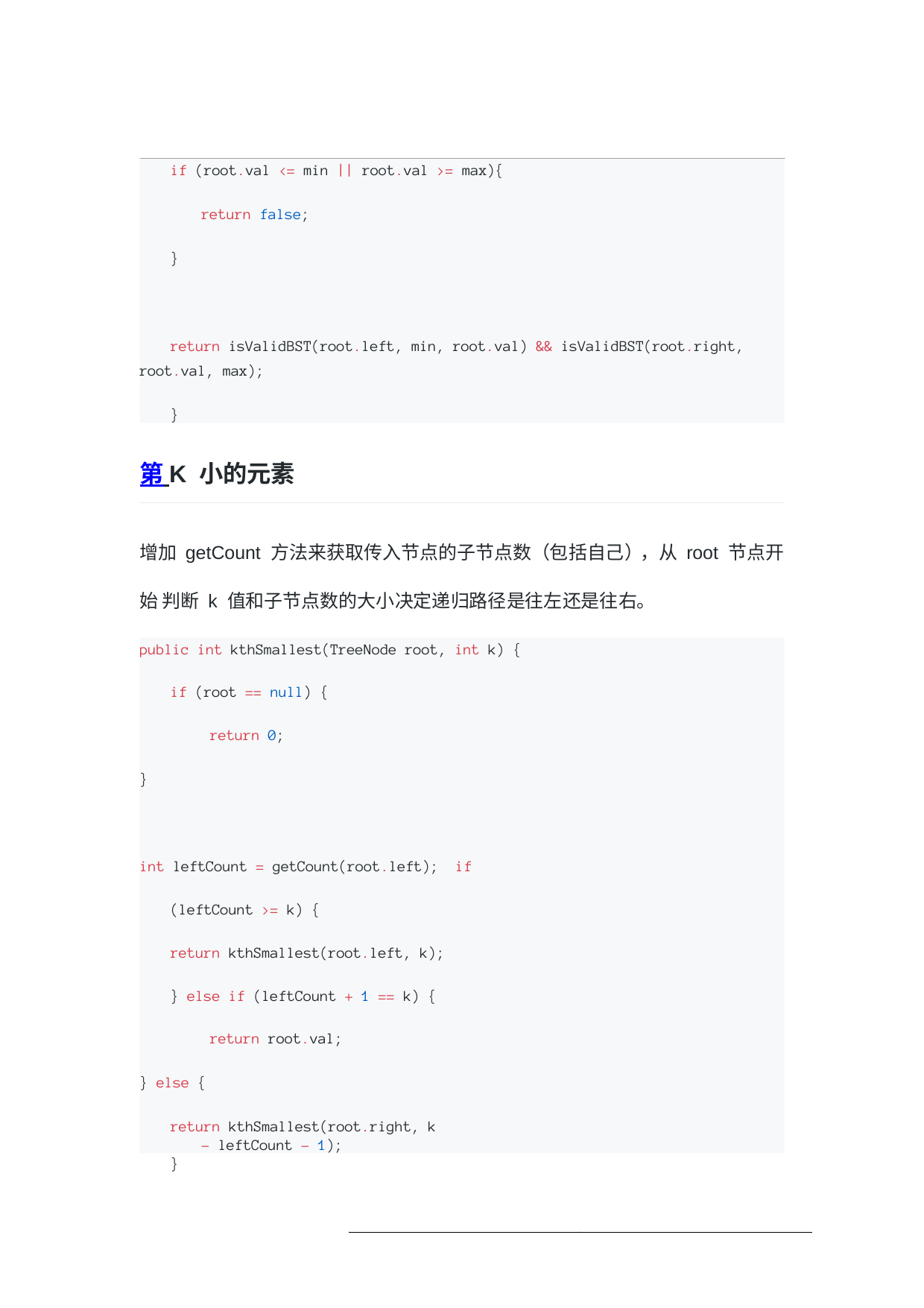

if (root.val <= min || root.val >= max){

return false;

}

return isValidBST(root.left, min, root.val) && isValidBST(root.right,  root.val, max);

}
第 K 小的元素
增加 getCount 方法来获取传入节点的子节点数（包括自己），从 root 节点开始 判断 k 值和子节点数的大小决定递归路径是往左还是往右。

public int kthSmallest(TreeNode root, int k) {
if (root == null) {  return 0;

}

int leftCount = getCount(root.left);  if (leftCount >= k) {

return kthSmallest(root.left, k);
} else if (leftCount + 1 == k) {  return root.val;

} else {

return kthSmallest(root.right, k - leftCount - 1);
}